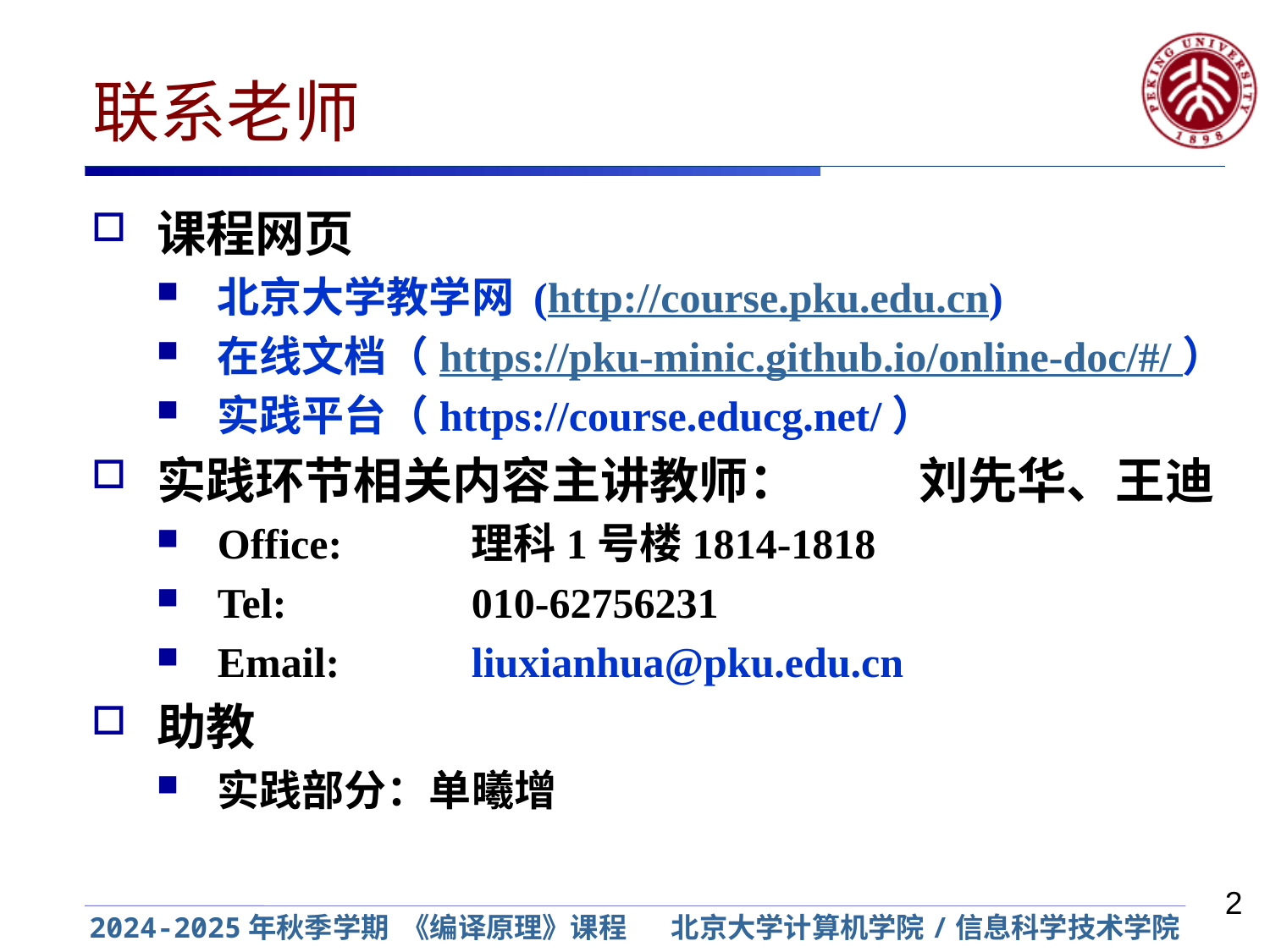

# 联系老师
课程网页
北京大学教学网 (http://course.pku.edu.cn)
在线文档（https://pku-minic.github.io/online-doc/#/ ）
实践平台（https://course.educg.net/）
实践环节相关内容主讲教师： 	刘先华、王迪
Office: 	理科1号楼1814-1818
Tel: 		010-62756231
Email: 	liuxianhua@pku.edu.cn
助教
实践部分：单曦增